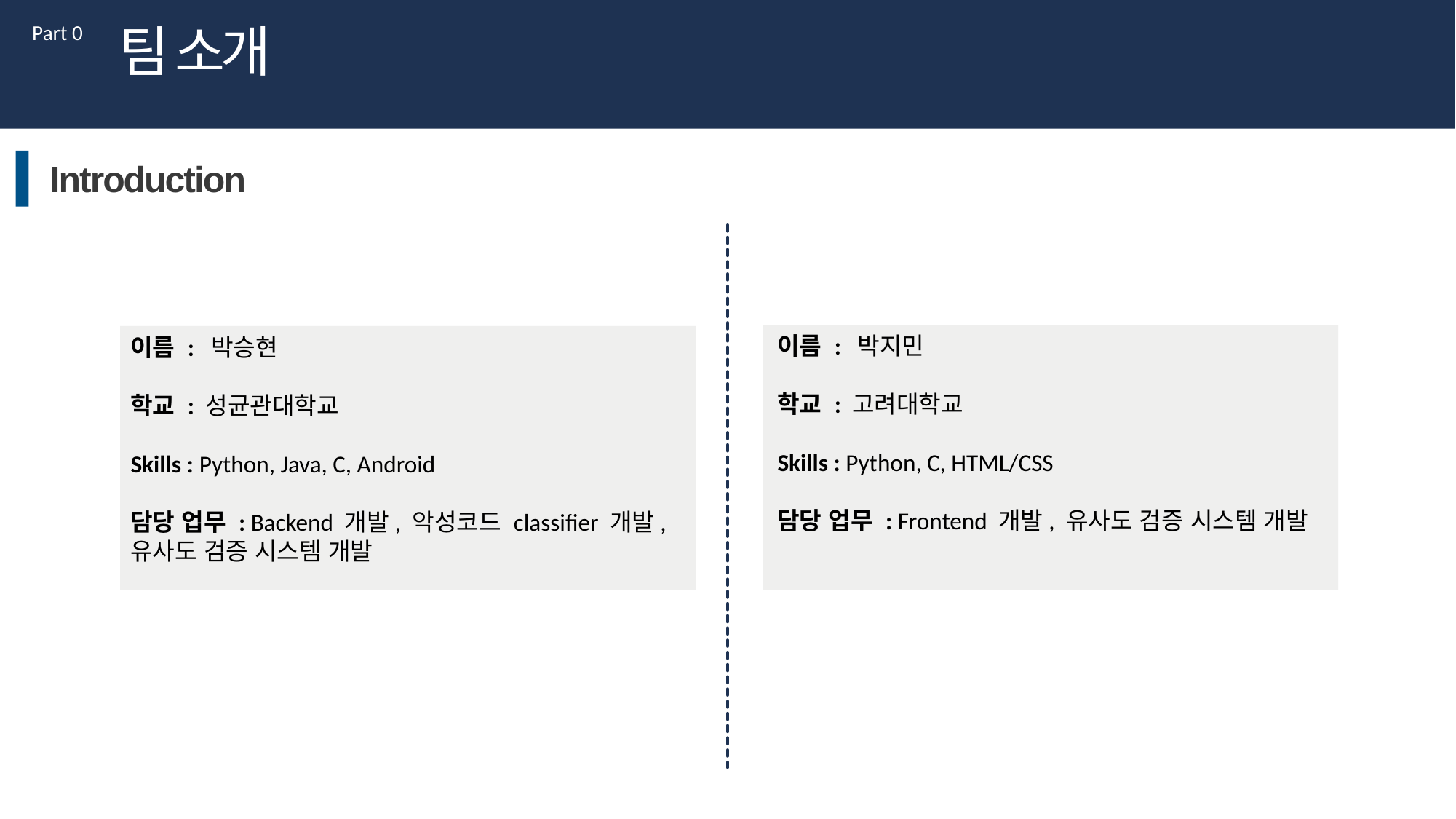

팀 소개
Part 0

Introduction

이름 :  박지민

학교 : 고려대학교

Skills : Python, C, HTML/CSS

담당 업무 : Frontend 개발, 유사도 검증 시스템 개발

이름 :  박승현

학교 : 성균관대학교

Skills : Python, Java, C, Android

담당 업무 : Backend 개발, 악성코드 classifier 개발, 유사도 검증 시스템 개발